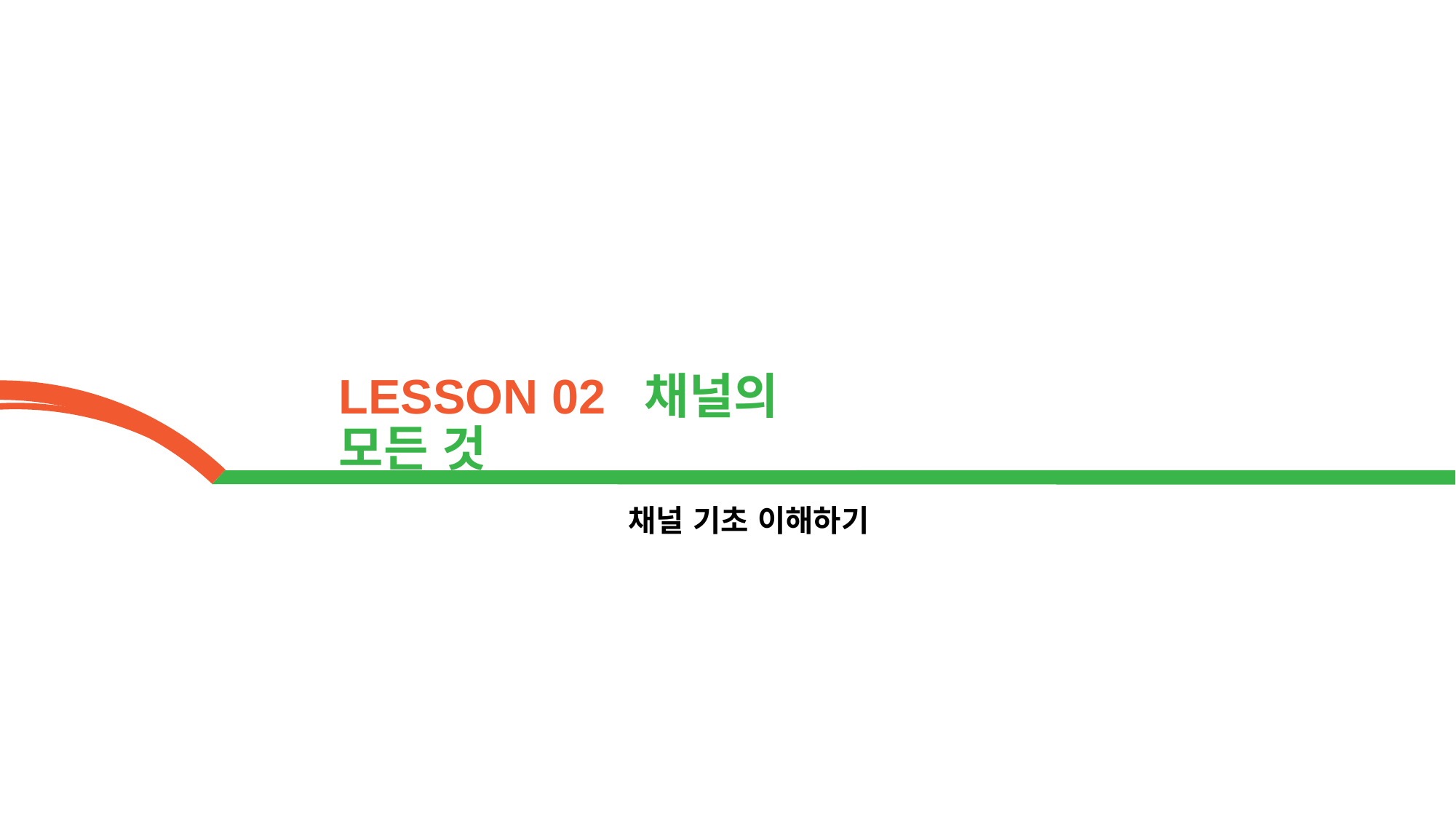

LESSON 02  채널의 모든 것
채널 기초 이해하기